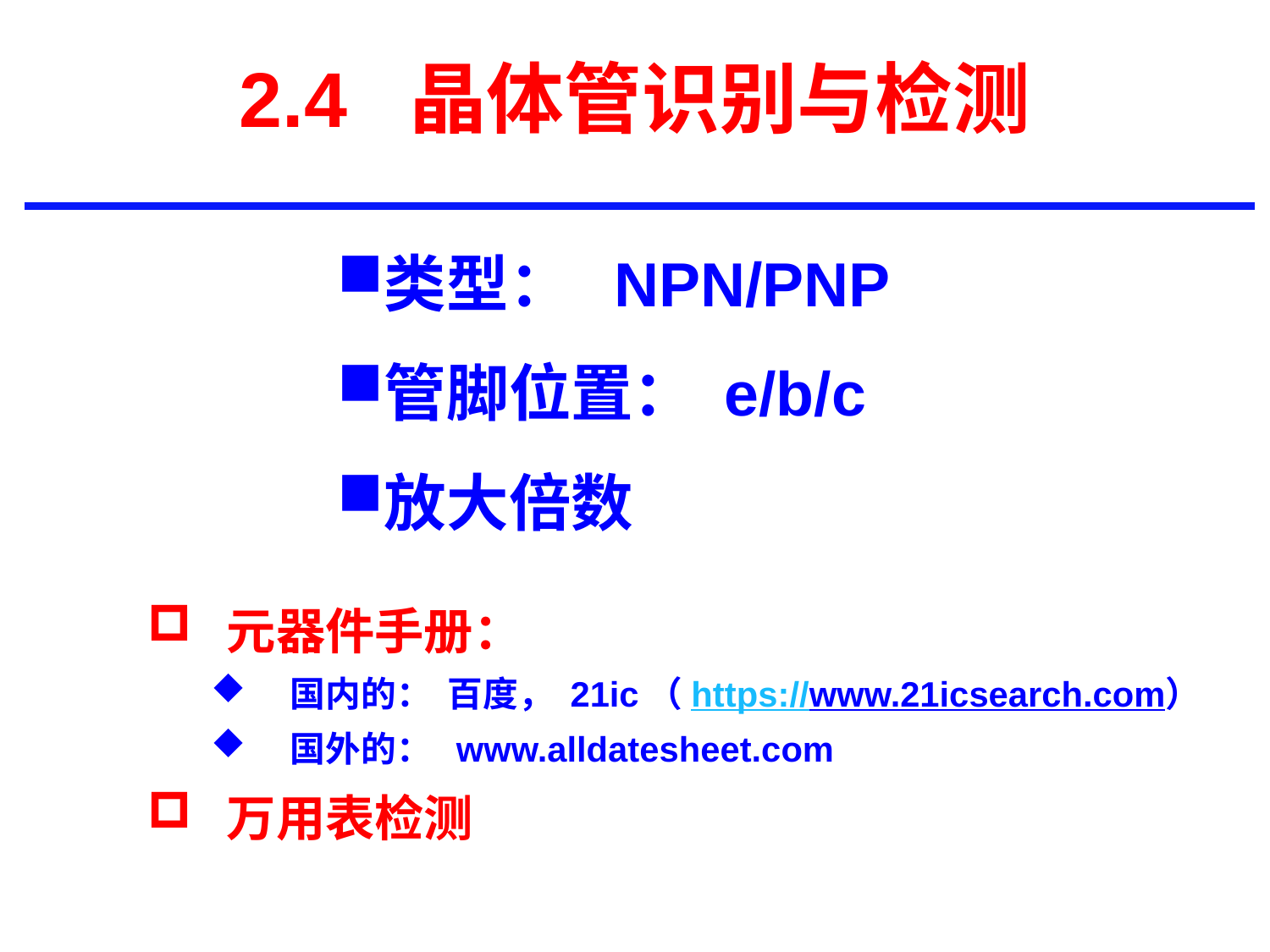

# 2.4  晶体管识别与检测
类型：  NPN/PNP
管脚位置： e/b/c
放大倍数
元器件手册：
国内的：  百度， 21ic（https://www.21icsearch.com）
国外的：  www.alldatesheet.com
万用表检测